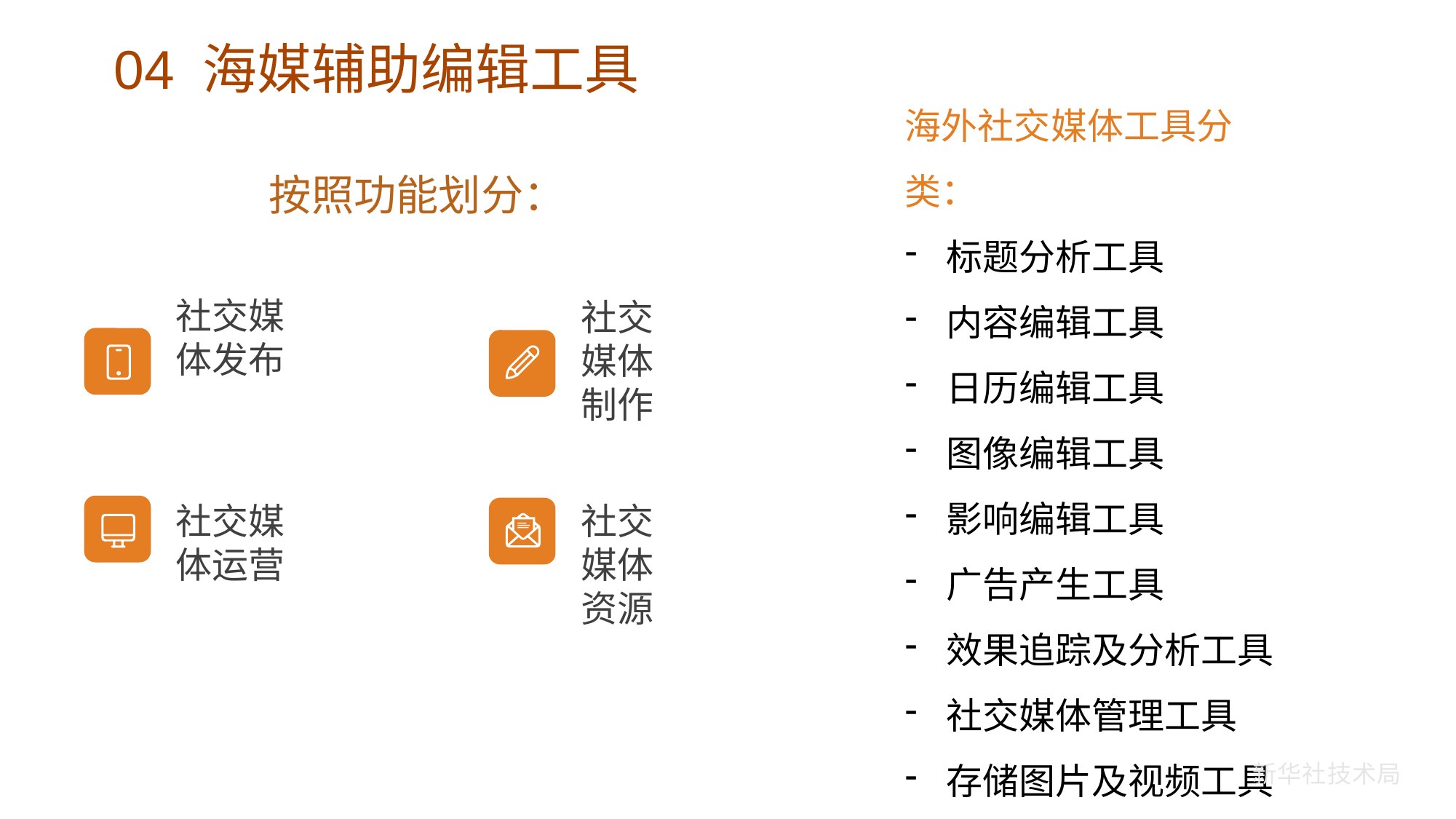

04 海媒辅助编辑工具
海外社交媒体工具分类：
标题分析工具
内容编辑工具
日历编辑工具
图像编辑工具
影响编辑工具
广告产生工具
效果追踪及分析工具
社交媒体管理工具
存储图片及视频工具
按照功能划分：
社交媒体发布
社交媒体制作

社交媒体运营
社交媒体资源

新华社技术局